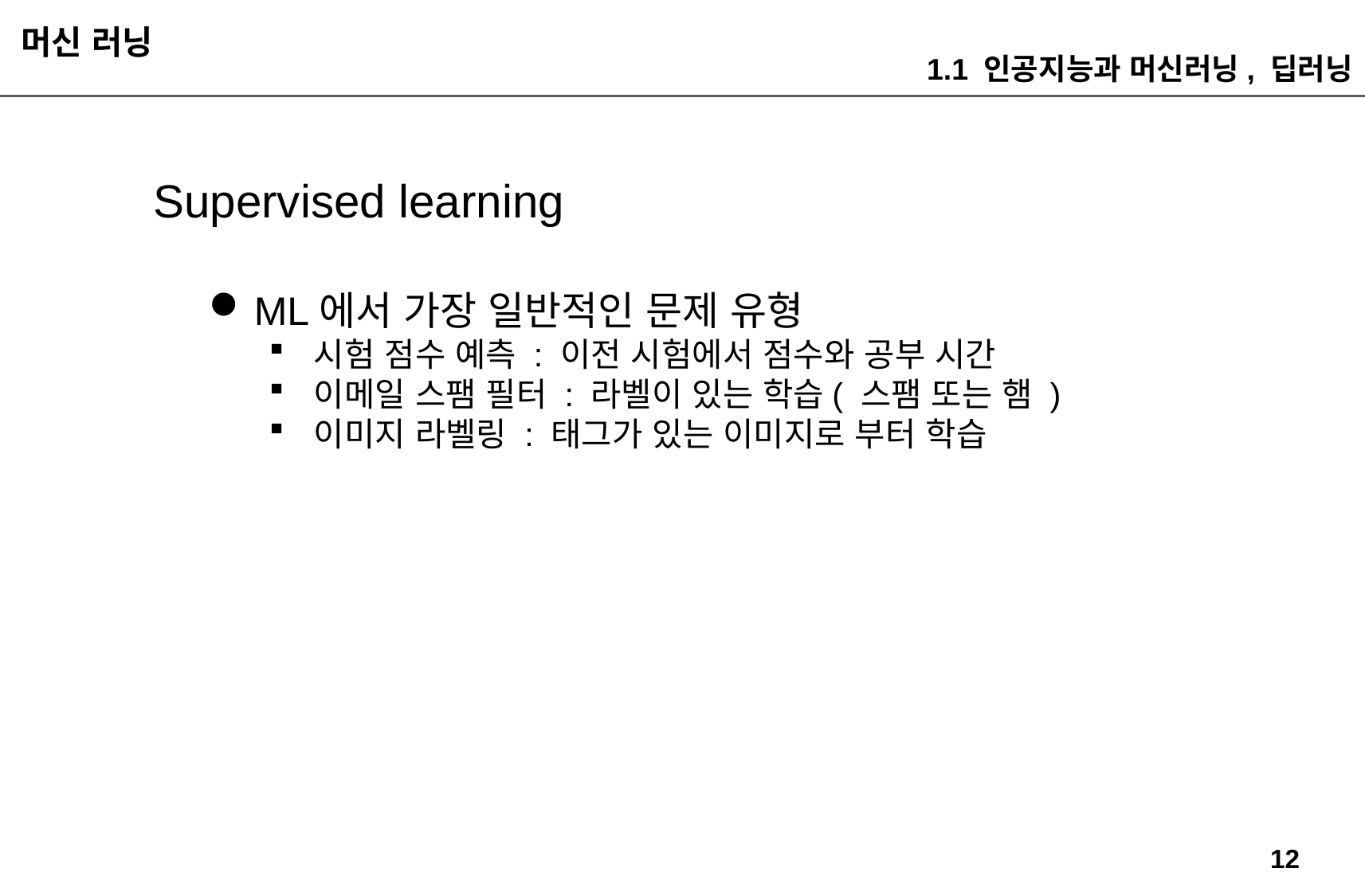

머신 러닝
1.1 인공지능과 머신러닝, 딥러닝
Supervised learning
ML에서 가장 일반적인 문제 유형
시험 점수 예측 : 이전 시험에서 점수와 공부 시간
이메일 스팸 필터 : 라벨이 있는 학습( 스팸 또는 햄 )
이미지 라벨링 : 태그가 있는 이미지로 부터 학습